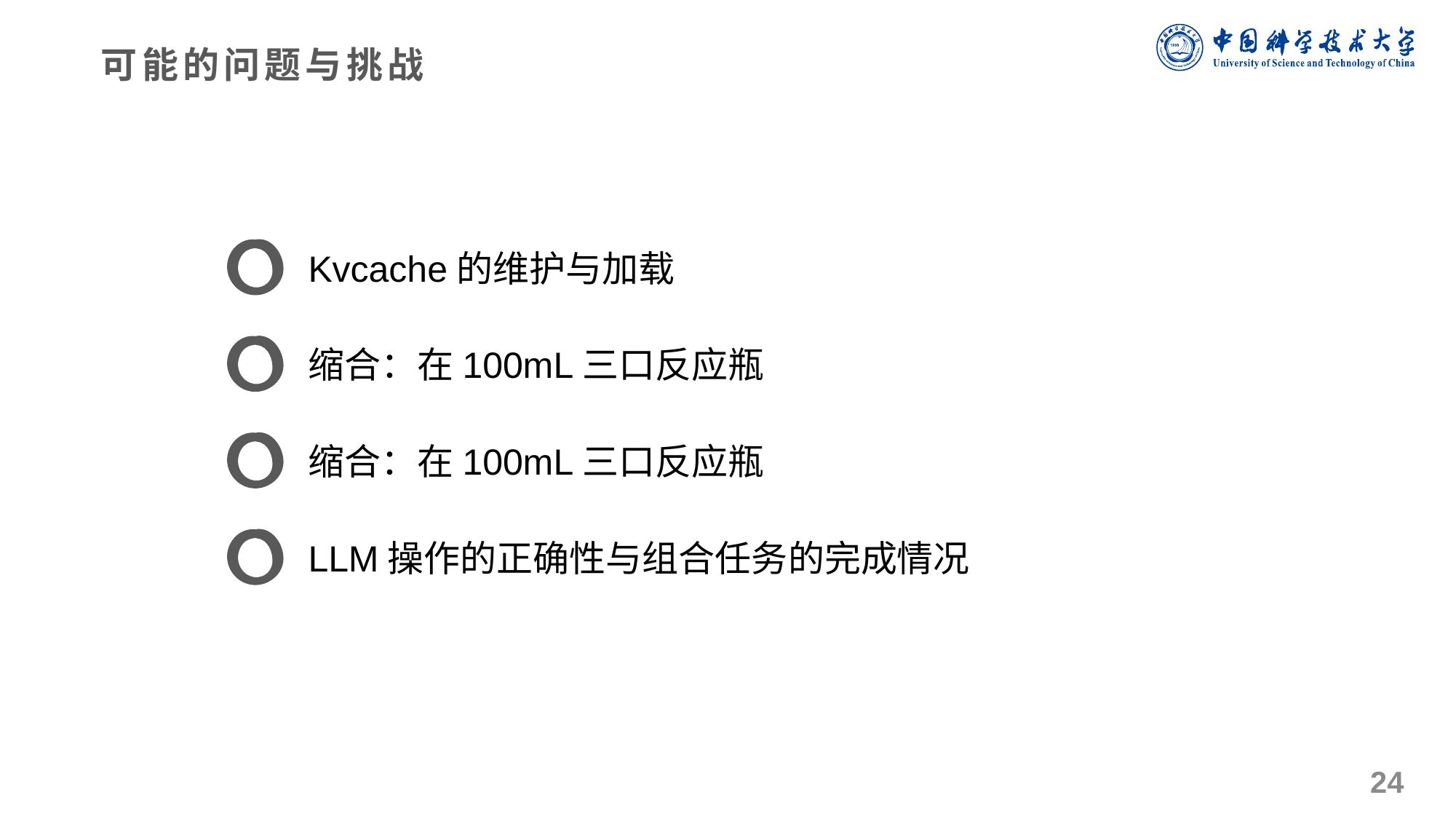

可能的问题与挑战

Kvcache的维护与加载

缩合：在100mL三口反应瓶

缩合：在100mL三口反应瓶

LLM操作的正确性与组合任务的完成情况
24